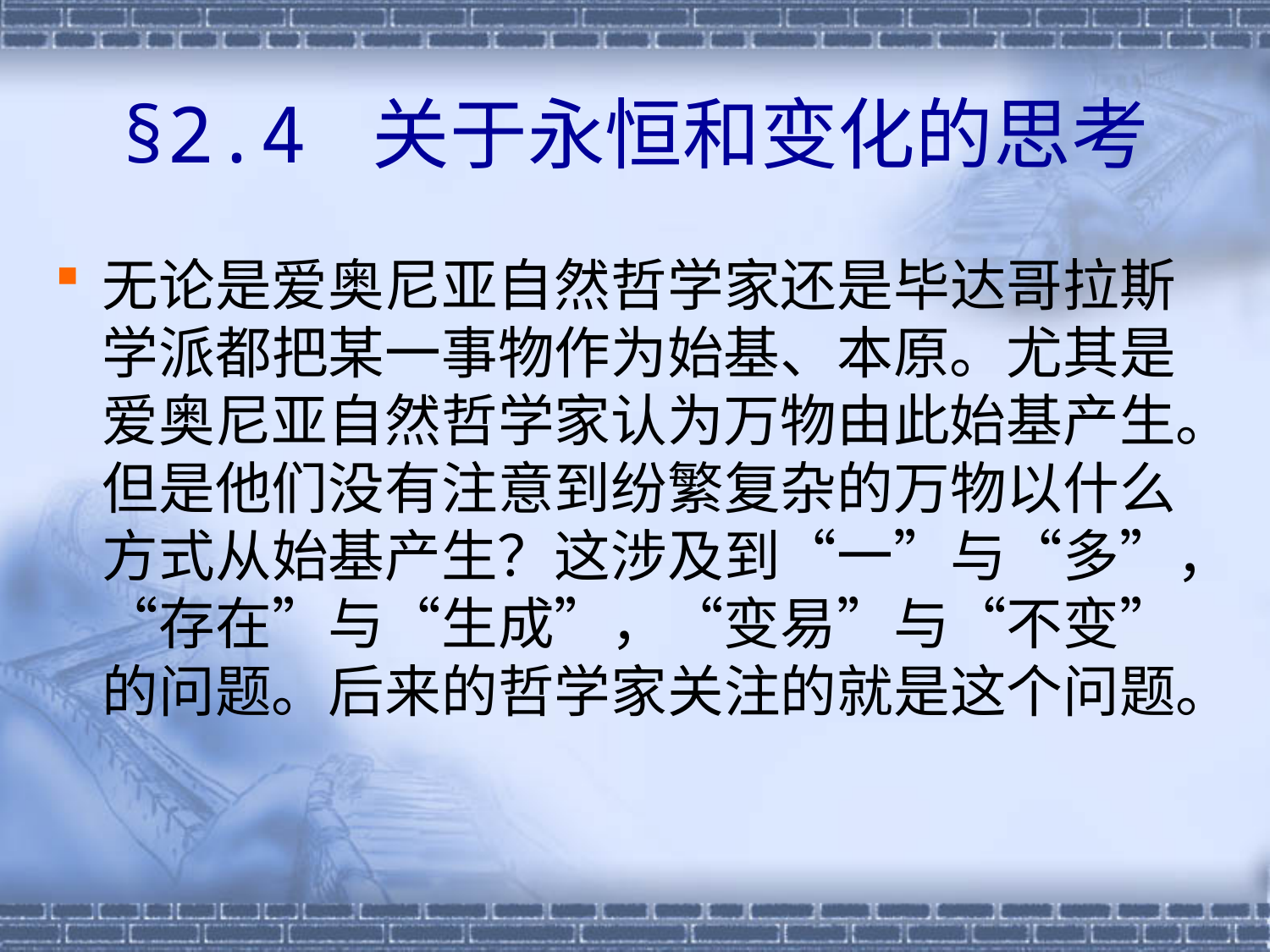

# §2.4 关于永恒和变化的思考
无论是爱奥尼亚自然哲学家还是毕达哥拉斯学派都把某一事物作为始基、本原。尤其是爱奥尼亚自然哲学家认为万物由此始基产生。但是他们没有注意到纷繁复杂的万物以什么方式从始基产生？这涉及到“一”与“多”，“存在”与“生成”，“变易”与“不变”的问题。后来的哲学家关注的就是这个问题。